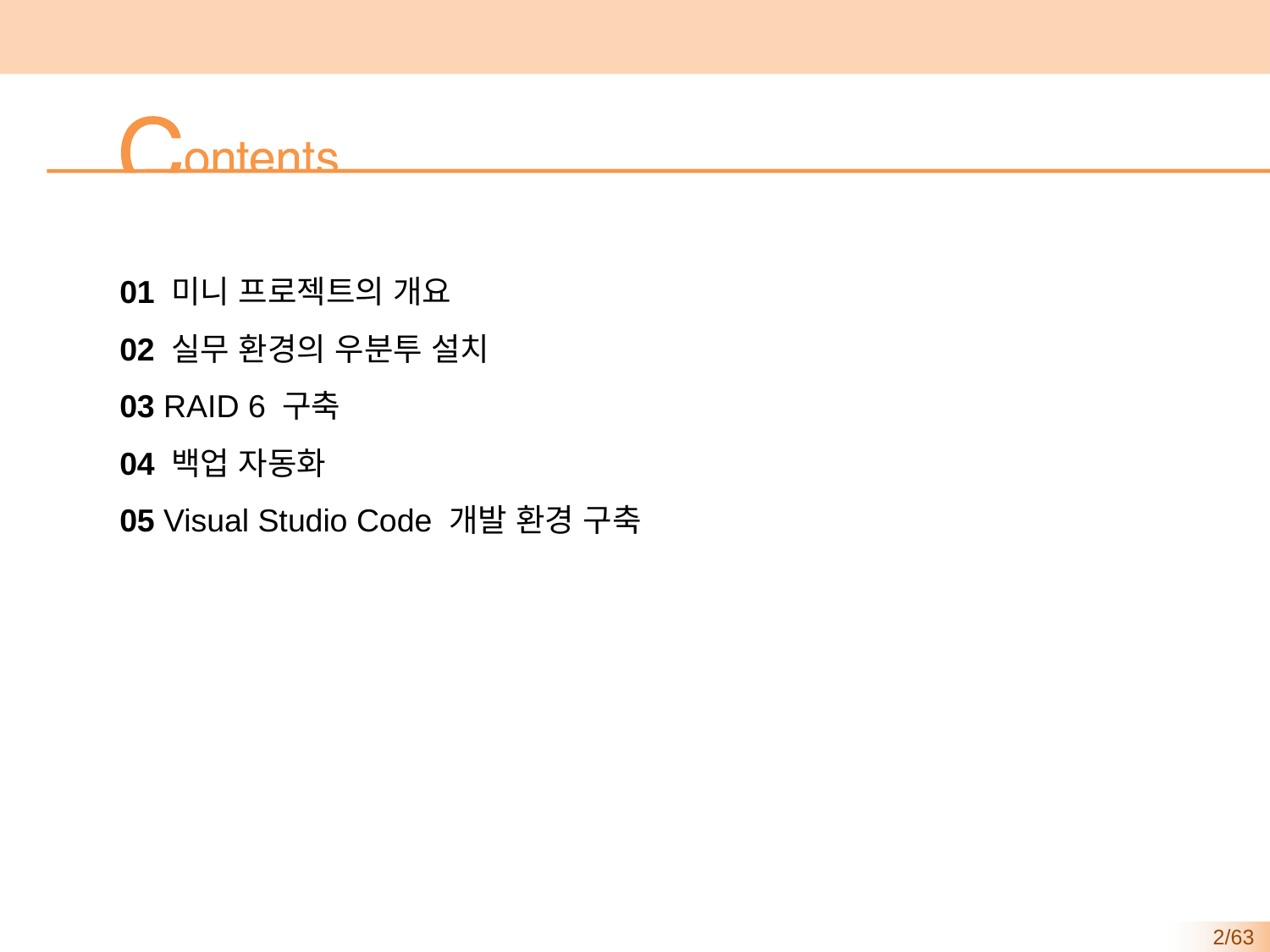

01 미니 프로젝트의 개요
02 실무 환경의 우분투 설치
03 RAID 6 구축
04 백업 자동화
05 Visual Studio Code 개발 환경 구축